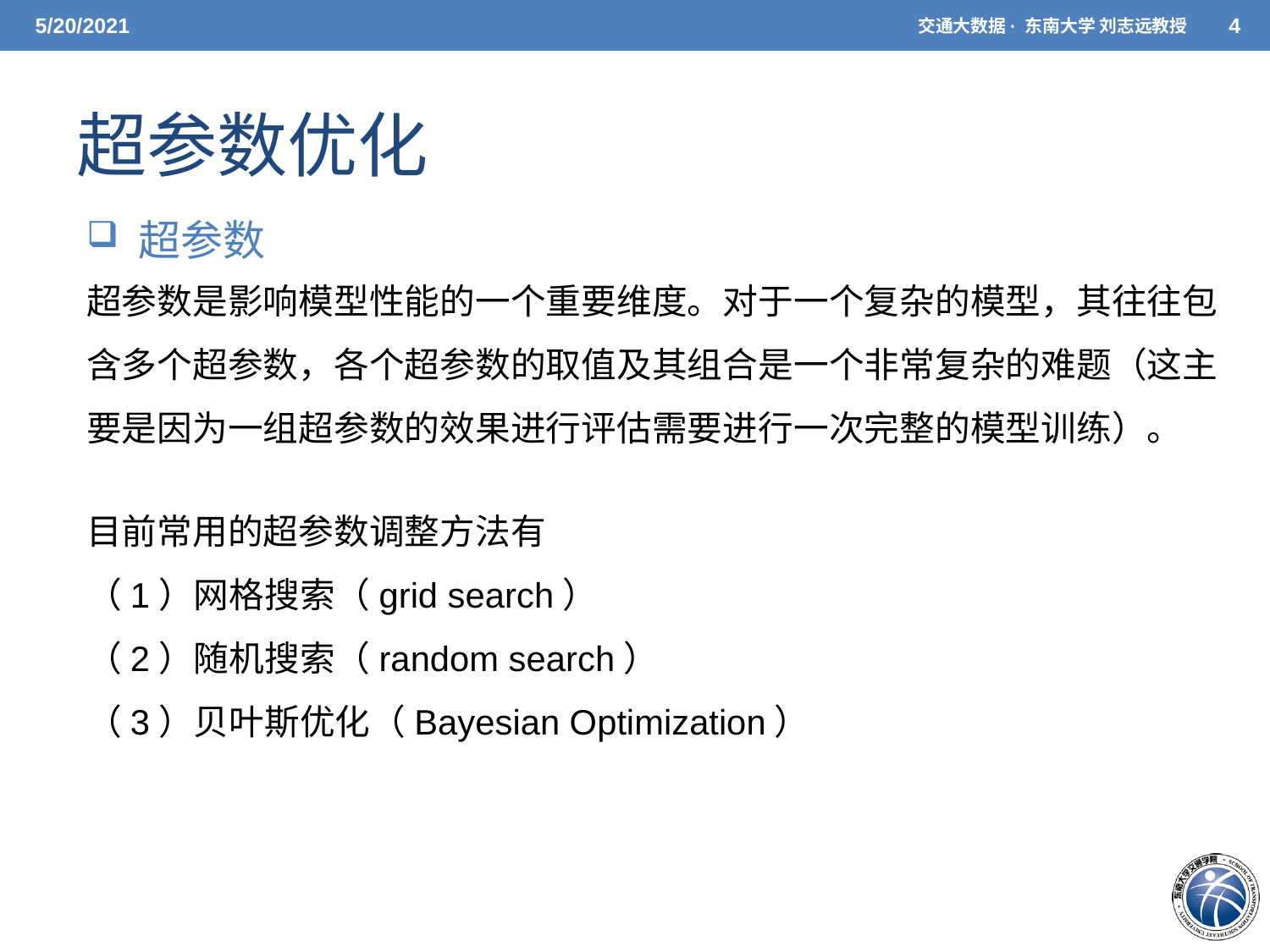

5/20/2021
交通大数据· 东南大学 刘志远教授
4
# 超参数优化
 超参数
超参数是影响模型性能的一个重要维度。对于一个复杂的模型，其往往包含多个超参数，各个超参数的取值及其组合是一个非常复杂的难题（这主要是因为一组超参数的效果进行评估需要进行一次完整的模型训练）。
目前常用的超参数调整方法有
（1）网格搜索（grid search）
（2）随机搜索（random search）
（3）贝叶斯优化（Bayesian Optimization）